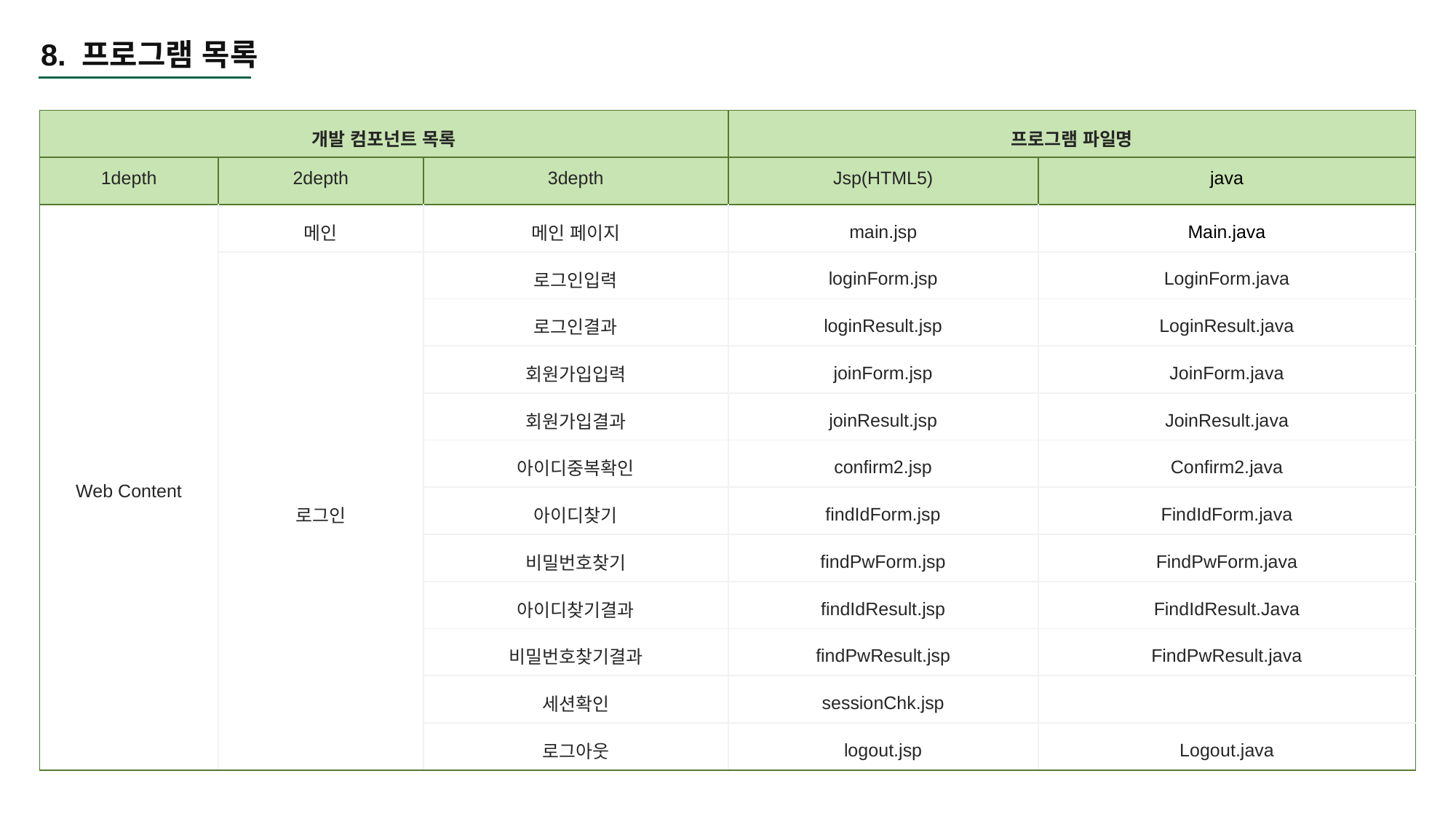

8. 프로그램 목록
| 개발 컴포넌트 목록 | 구매 |  | 프로그램 파일명 |  |
| --- | --- | --- | --- | --- |
| 1depth | 2depth | 3depth | Jsp(HTML5) | java |
| Web Content | 메인 | 메인 페이지 | main.jsp | Main.java |
|  | 로그인 | 로그인입력 | loginForm.jsp | LoginForm.java |
|  |  | 로그인결과 | loginResult.jsp | LoginResult.java |
|  |  | 회원가입입력 | joinForm.jsp | JoinForm.java |
|  |  | 회원가입결과 | joinResult.jsp | JoinResult.java |
|  |  | 아이디중복확인 | confirm2.jsp | Confirm2.java |
|  |  | 아이디찾기 | findIdForm.jsp | FindIdForm.java |
|  |  | 비밀번호찾기 | findPwForm.jsp | FindPwForm.java |
|  |  | 아이디찾기결과 | findIdResult.jsp | FindIdResult.Java |
|  |  | 비밀번호찾기결과 | findPwResult.jsp | FindPwResult.java |
|  |  | 세션확인 | sessionChk.jsp |  |
|  |  | 로그아웃 | logout.jsp | Logout.java |